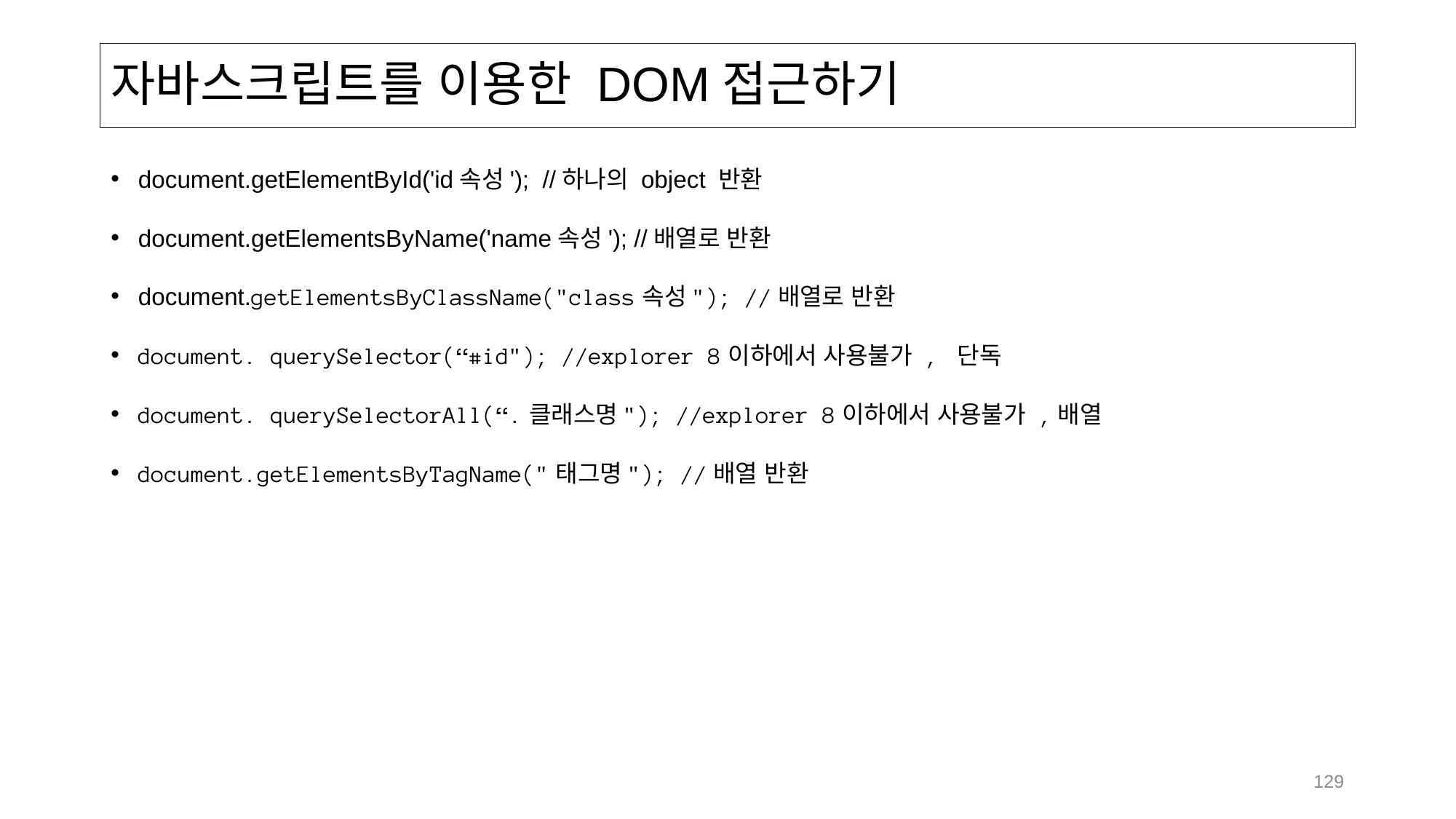

# 자바스크립트를 이용한 DOM접근하기
document.getElementById('id속성');  //하나의 object 반환
document.getElementsByName('name속성'); //배열로 반환
document.getElementsByClassName("class속성"); //배열로 반환
document. querySelector(“#id"); //explorer 8이하에서 사용불가 , 단독
document. querySelectorAll(“.클래스명"); //explorer 8이하에서 사용불가 ,배열
document.getElementsByTagName("태그명"); //배열 반환
129